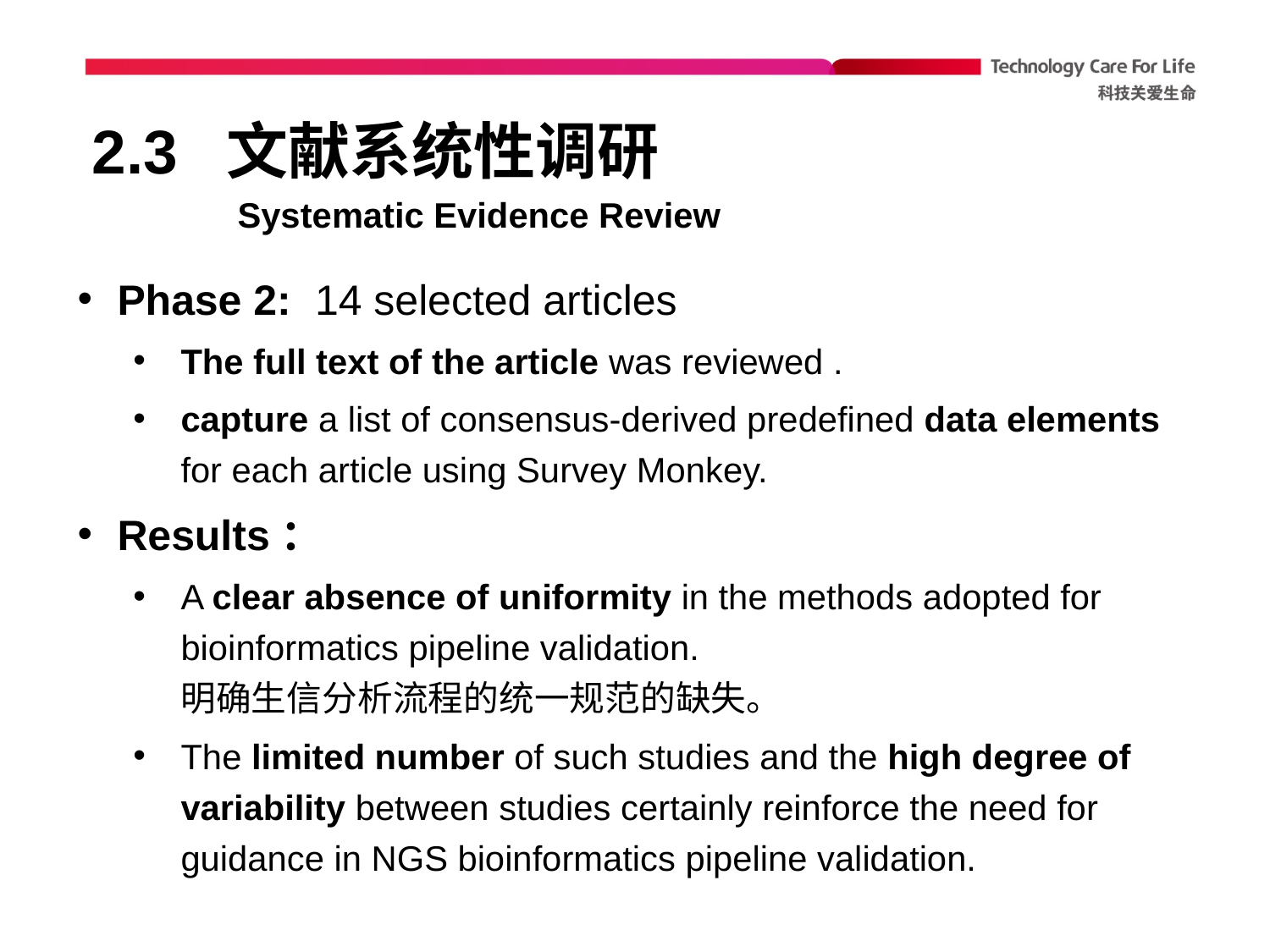

# 2.3  文献系统性调研
Systematic Evidence Review
Phase 2:  14 selected articles
The full text of the article was reviewed .
capture a list of consensus-derived predefined data elements for each article using Survey Monkey.
Results：
A clear absence of uniformity in the methods adopted for bioinformatics pipeline validation.
明确生信分析流程的统一规范的缺失。
The limited number of such studies and the high degree of variability between studies certainly reinforce the need for guidance in NGS bioinformatics pipeline validation.